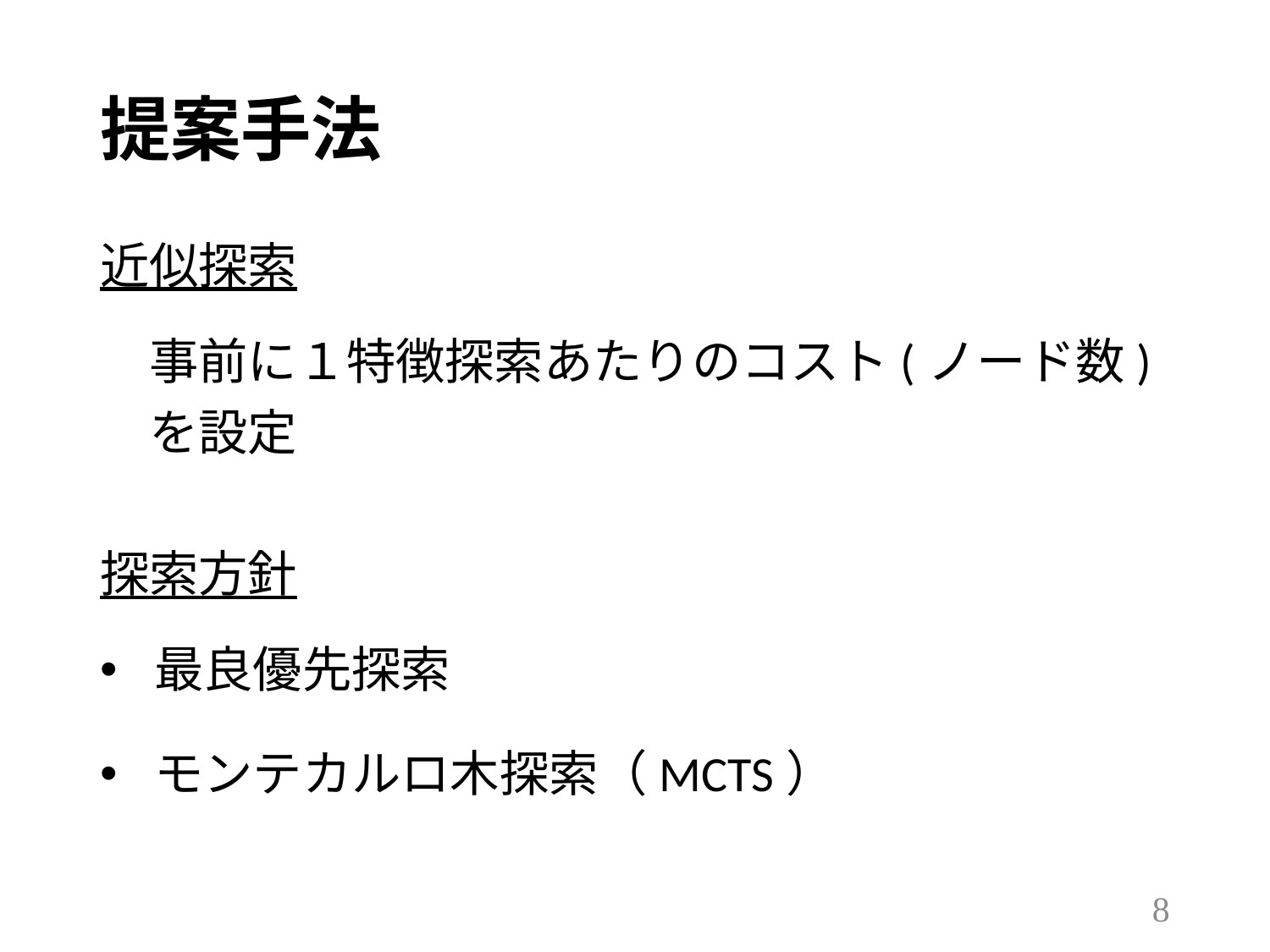

# 提案手法
近似探索

　事前に１特徴探索あたりのコスト(ノード数)
　を設定

探索方針

 最良優先探索

 モンテカルロ木探索（MCTS）
8